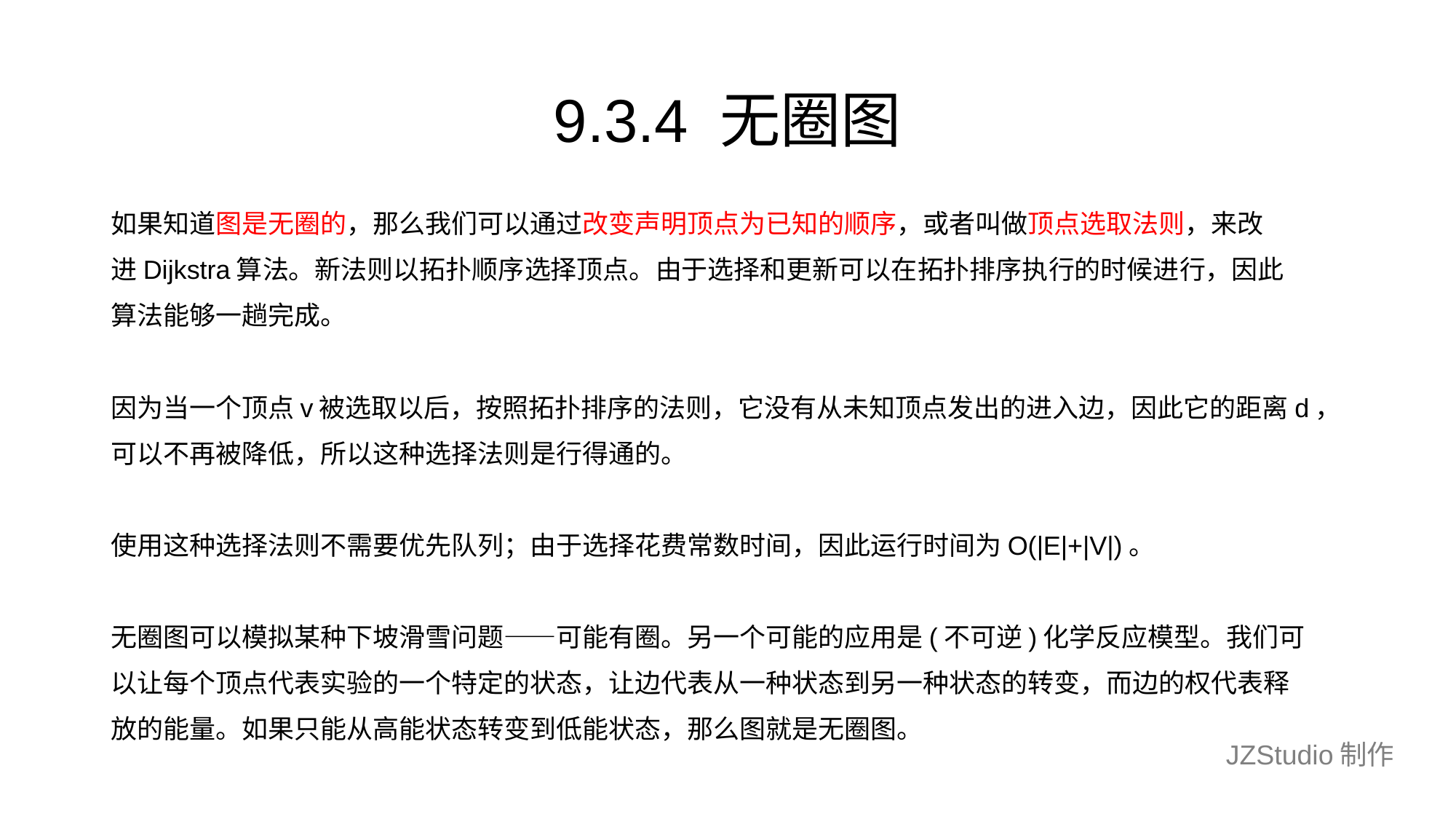

# 9.3.4 无圈图
如果知道图是无圈的，那么我们可以通过改变声明顶点为已知的顺序，或者叫做顶点选取法则，来改
进Dijkstra算法。新法则以拓扑顺序选择顶点。由于选择和更新可以在拓扑排序执行的时候进行，因此
算法能够一趟完成。

因为当一个顶点v被选取以后，按照拓扑排序的法则，它没有从未知顶点发出的进入边，因此它的距离d，
可以不再被降低，所以这种选择法则是行得通的。

使用这种选择法则不需要优先队列；由于选择花费常数时间，因此运行时间为O(|E|+|V|)。

无圈图可以模拟某种下坡滑雪问题——可能有圈。另一个可能的应用是(不可逆)化学反应模型。我们可
以让每个顶点代表实验的一个特定的状态，让边代表从一种状态到另一种状态的转变，而边的权代表释
放的能量。如果只能从高能状态转变到低能状态，那么图就是无圈图。